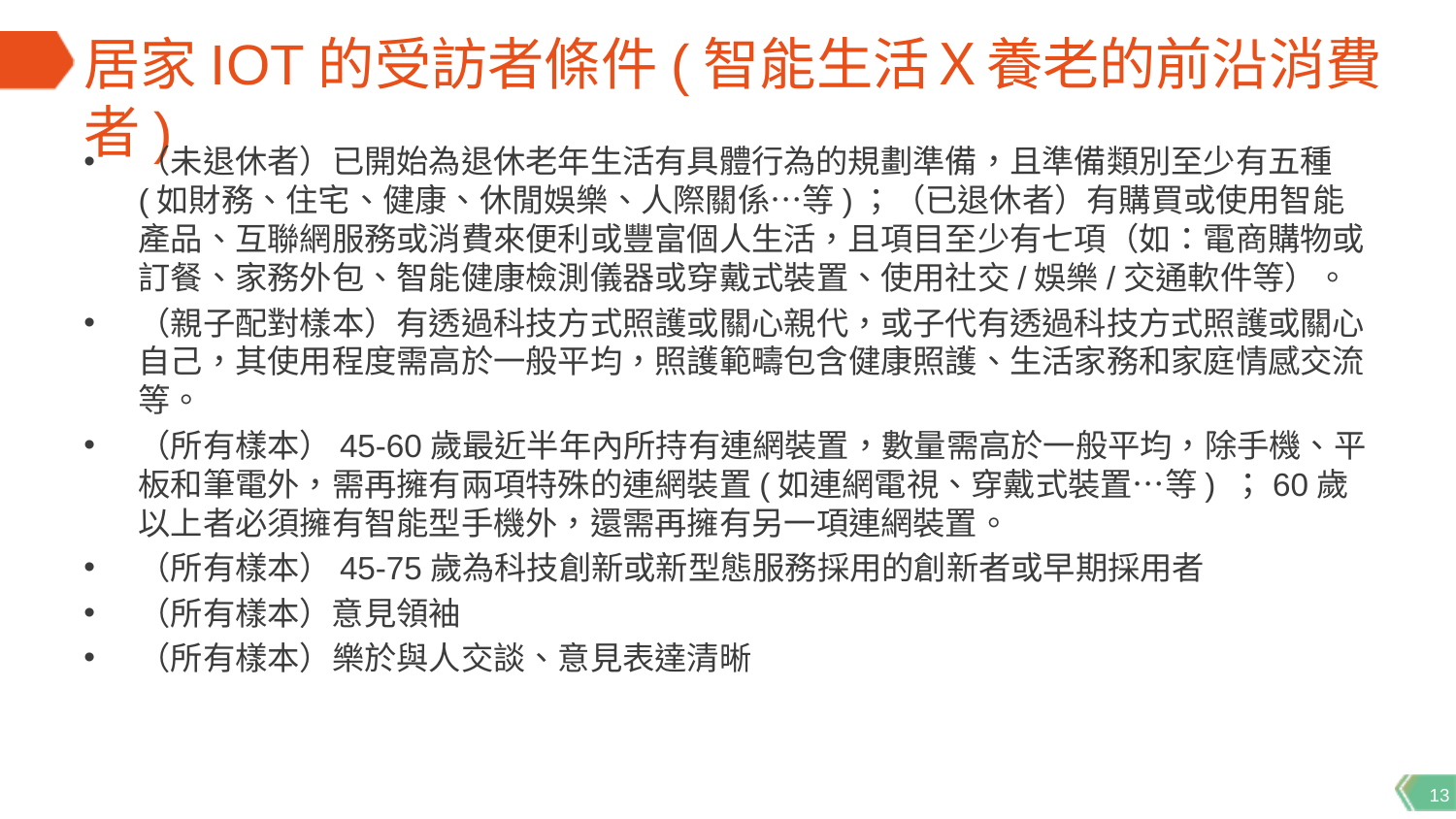

# 居家IOT的受訪者條件(智能生活Ｘ養老的前沿消費者)
（未退休者）已開始為退休老年生活有具體行為的規劃準備，且準備類別至少有五種(如財務、住宅、健康、休閒娛樂、人際關係…等)；（已退休者）有購買或使用智能產品、互聯網服務或消費來便利或豐富個人生活，且項目至少有七項（如：電商購物或訂餐、家務外包、智能健康檢測儀器或穿戴式裝置、使用社交/娛樂/交通軟件等）。
（親子配對樣本）有透過科技方式照護或關心親代，或子代有透過科技方式照護或關心自己，其使用程度需高於一般平均，照護範疇包含健康照護、生活家務和家庭情感交流等。
（所有樣本）45-60歲最近半年內所持有連網裝置，數量需高於一般平均，除手機、平板和筆電外，需再擁有兩項特殊的連網裝置(如連網電視、穿戴式裝置…等) ；60歲以上者必須擁有智能型手機外，還需再擁有另一項連網裝置。
（所有樣本）45-75歲為科技創新或新型態服務採用的創新者或早期採用者
（所有樣本）意見領袖
（所有樣本）樂於與人交談、意見表達清晰

13